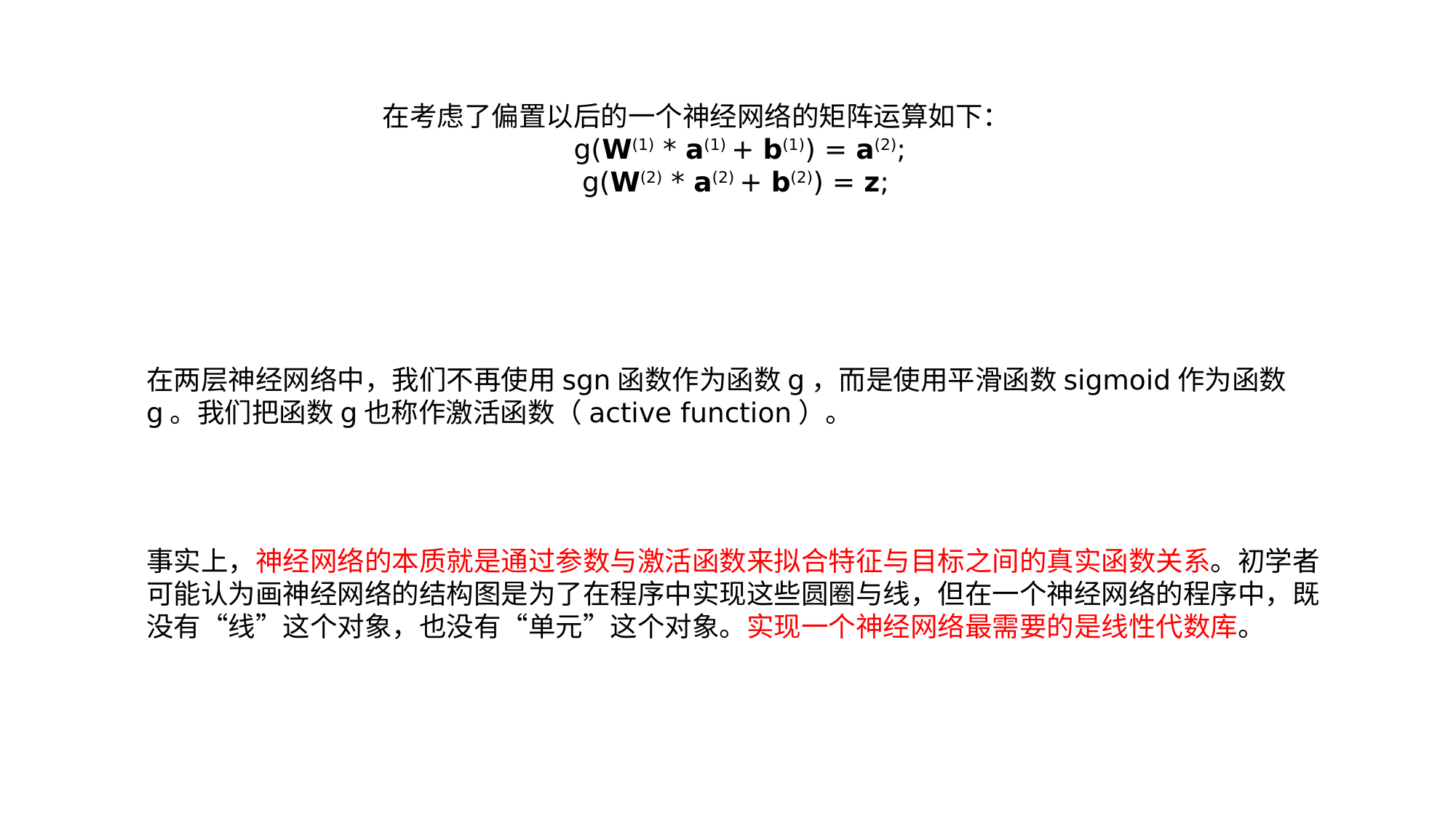

在考虑了偏置以后的一个神经网络的矩阵运算如下：
  g(W(1) * a(1) + b(1)) = a(2);
g(W(2) * a(2) + b(2)) = z;
在两层神经网络中，我们不再使用sgn函数作为函数g，而是使用平滑函数sigmoid作为函数g。我们把函数g也称作激活函数（active function）。
事实上，神经网络的本质就是通过参数与激活函数来拟合特征与目标之间的真实函数关系。初学者可能认为画神经网络的结构图是为了在程序中实现这些圆圈与线，但在一个神经网络的程序中，既没有“线”这个对象，也没有“单元”这个对象。实现一个神经网络最需要的是线性代数库。